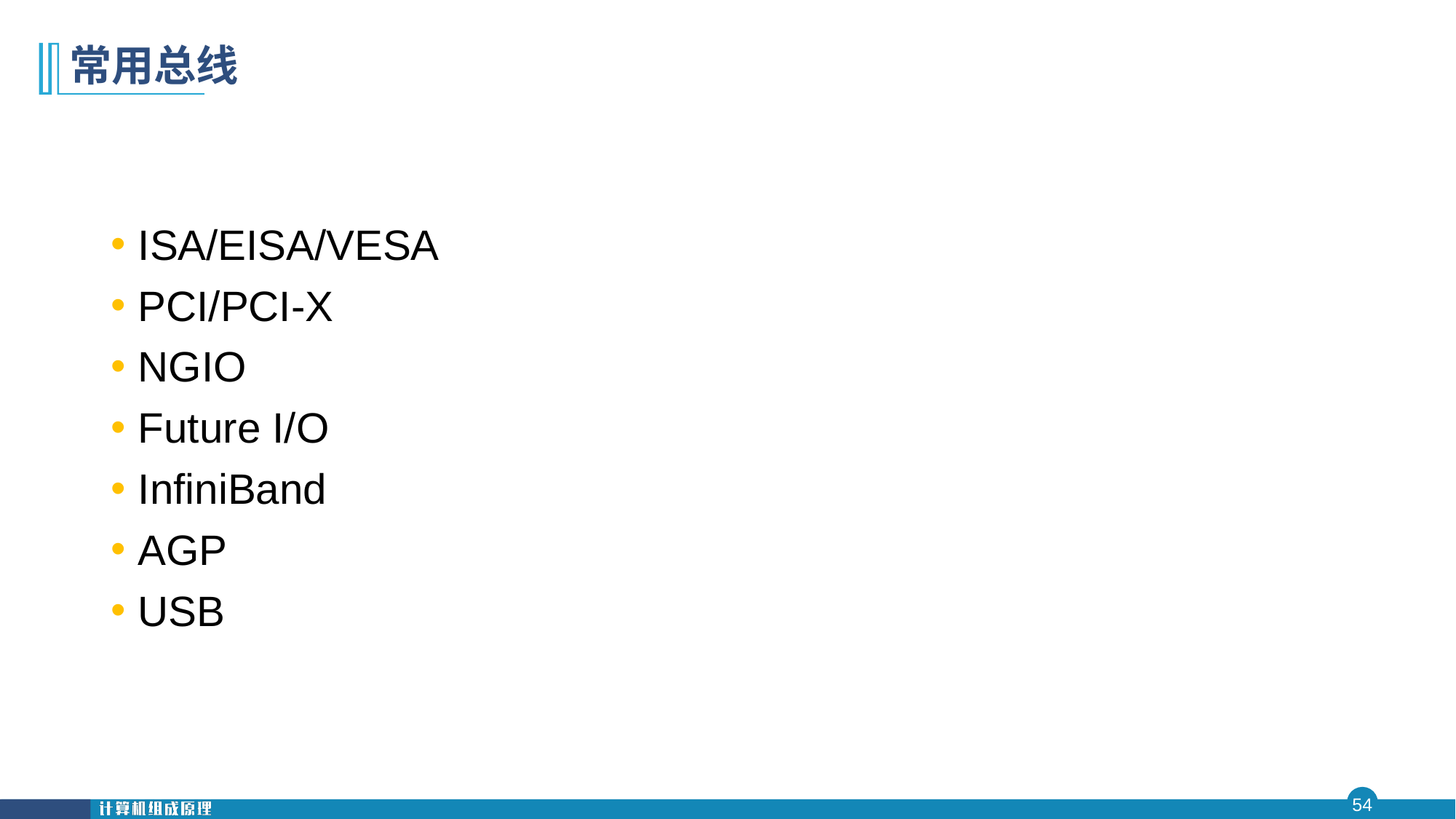

# 常用总线
ISA/EISA/VESA
PCI/PCI-X
NGIO
Future I/O
InfiniBand
AGP
USB